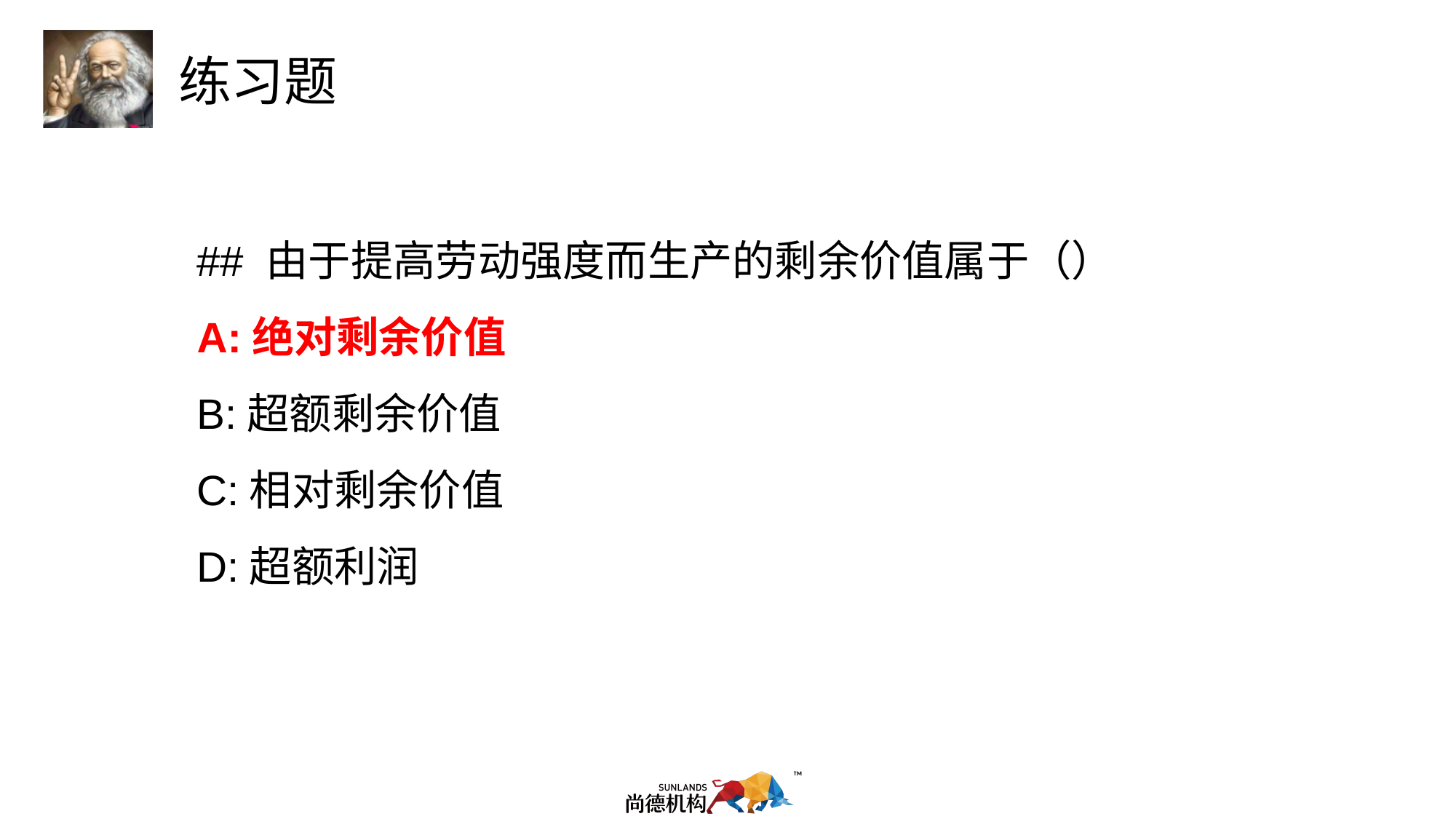

## 由于提高劳动强度而生产的剩余价值属于（）
A:绝对剩余价值
B:超额剩余价值
C:相对剩余价值
D:超额利润